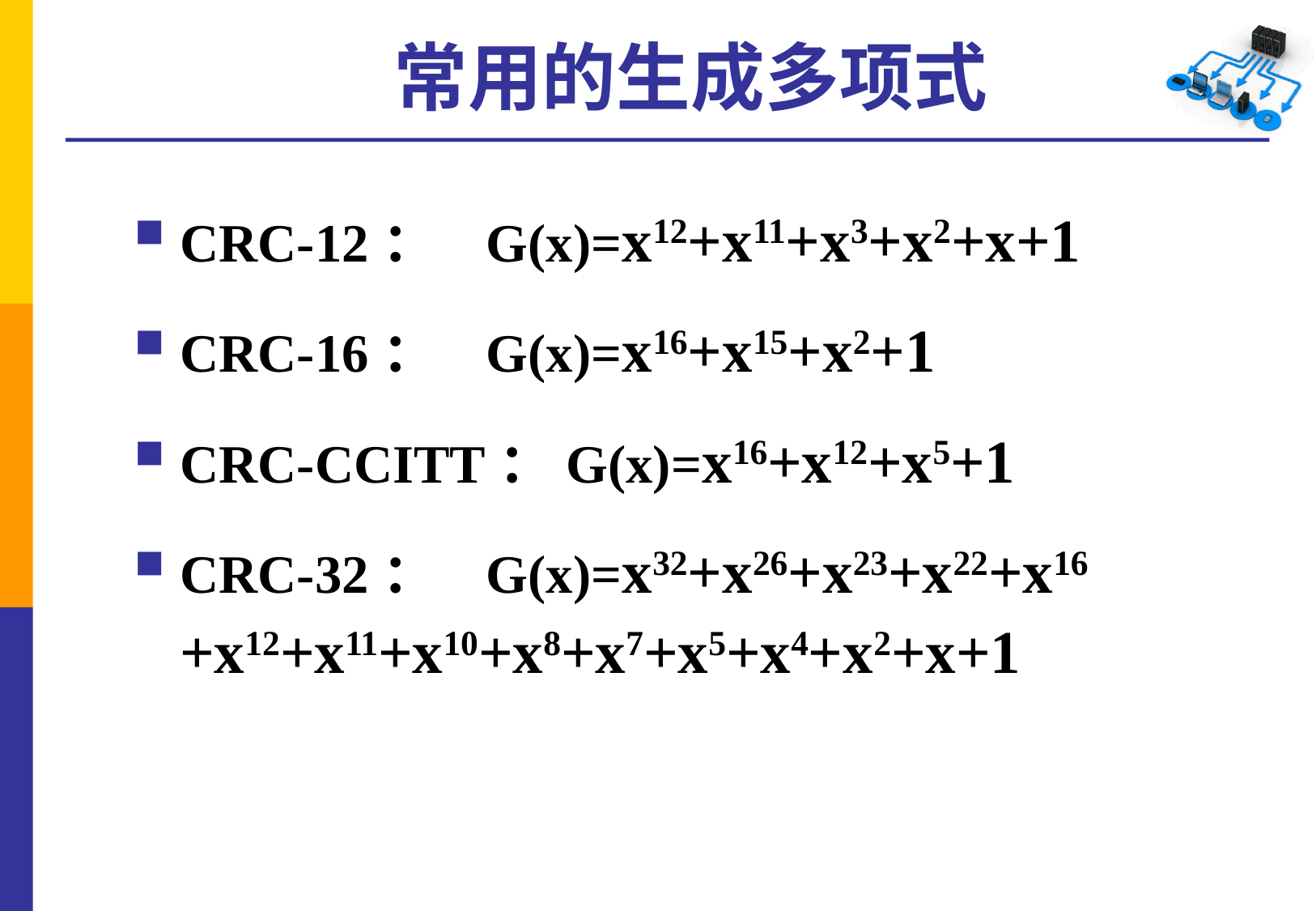

# 常用的生成多项式
CRC-12：   G(x)=x12+x11+x3+x2+x+1
CRC-16：   G(x)=x16+x15+x2+1
CRC-CCITT：G(x)=x16+x12+x5+1
CRC-32：   G(x)=x32+x26+x23+x22+x16    +x12+x11+x10+x8+x7+x5+x4+x2+x+1